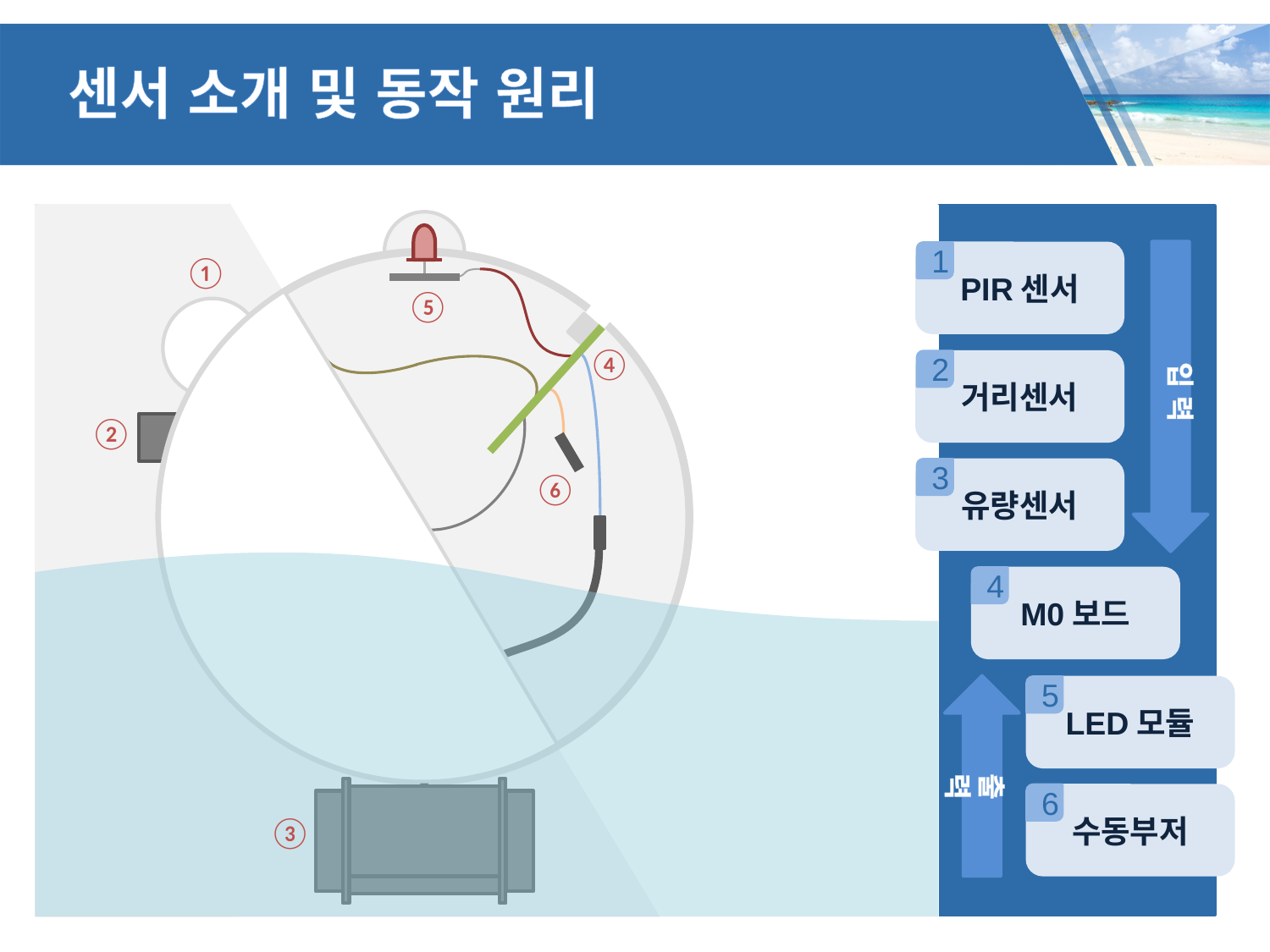

# 센서 소개 및 동작 원리

PIR센서

1
①

⑤

④
거리센서
입 력
2

②

유량센서
3
⑥

M0보드
4
LED모듈

5
출 력

수동부저
6

③